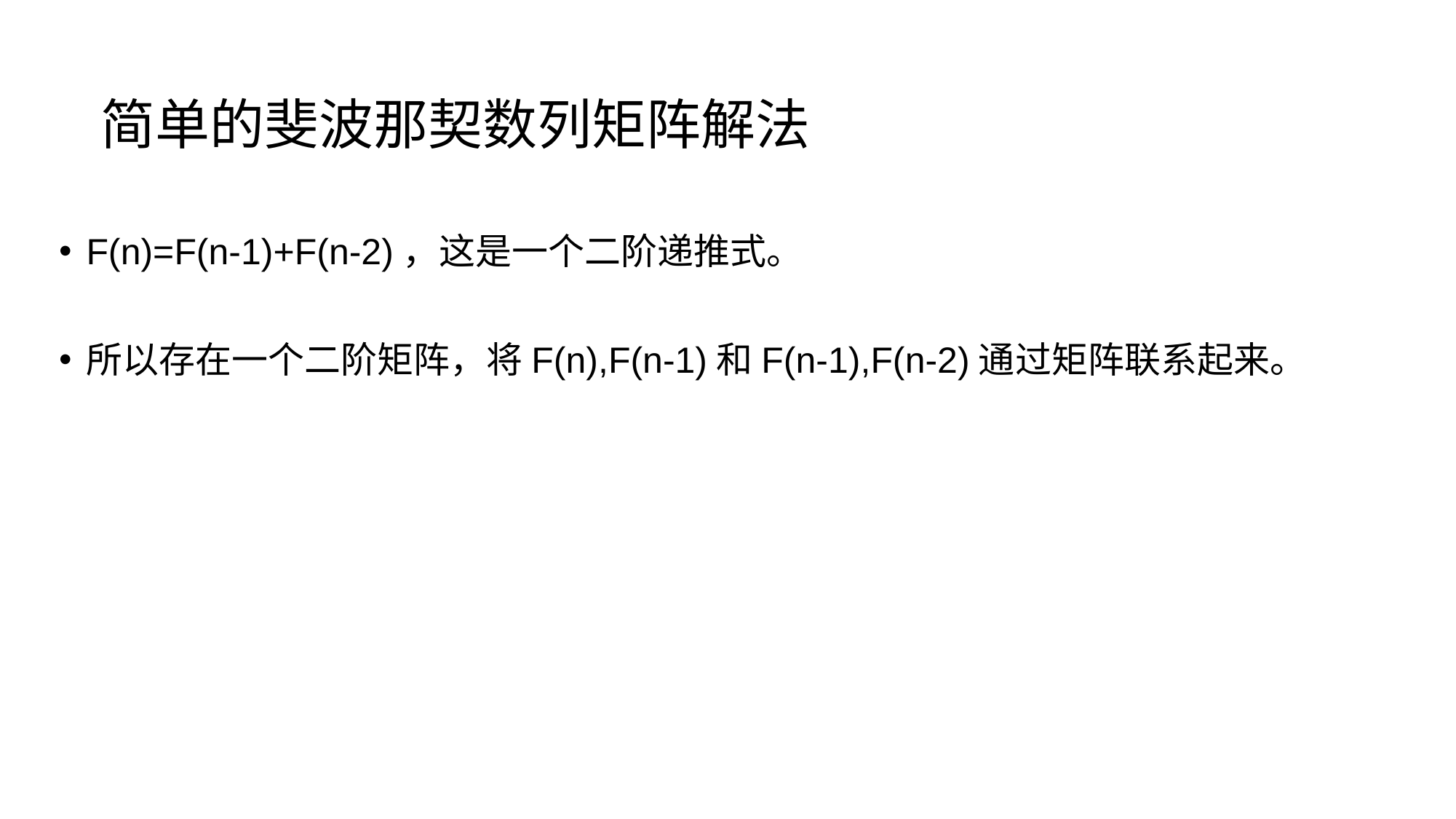

# 简单的斐波那契数列矩阵解法
F(n)=F(n-1)+F(n-2)，这是一个二阶递推式。

所以存在一个二阶矩阵，将F(n),F(n-1)和F(n-1),F(n-2)通过矩阵联系起来。